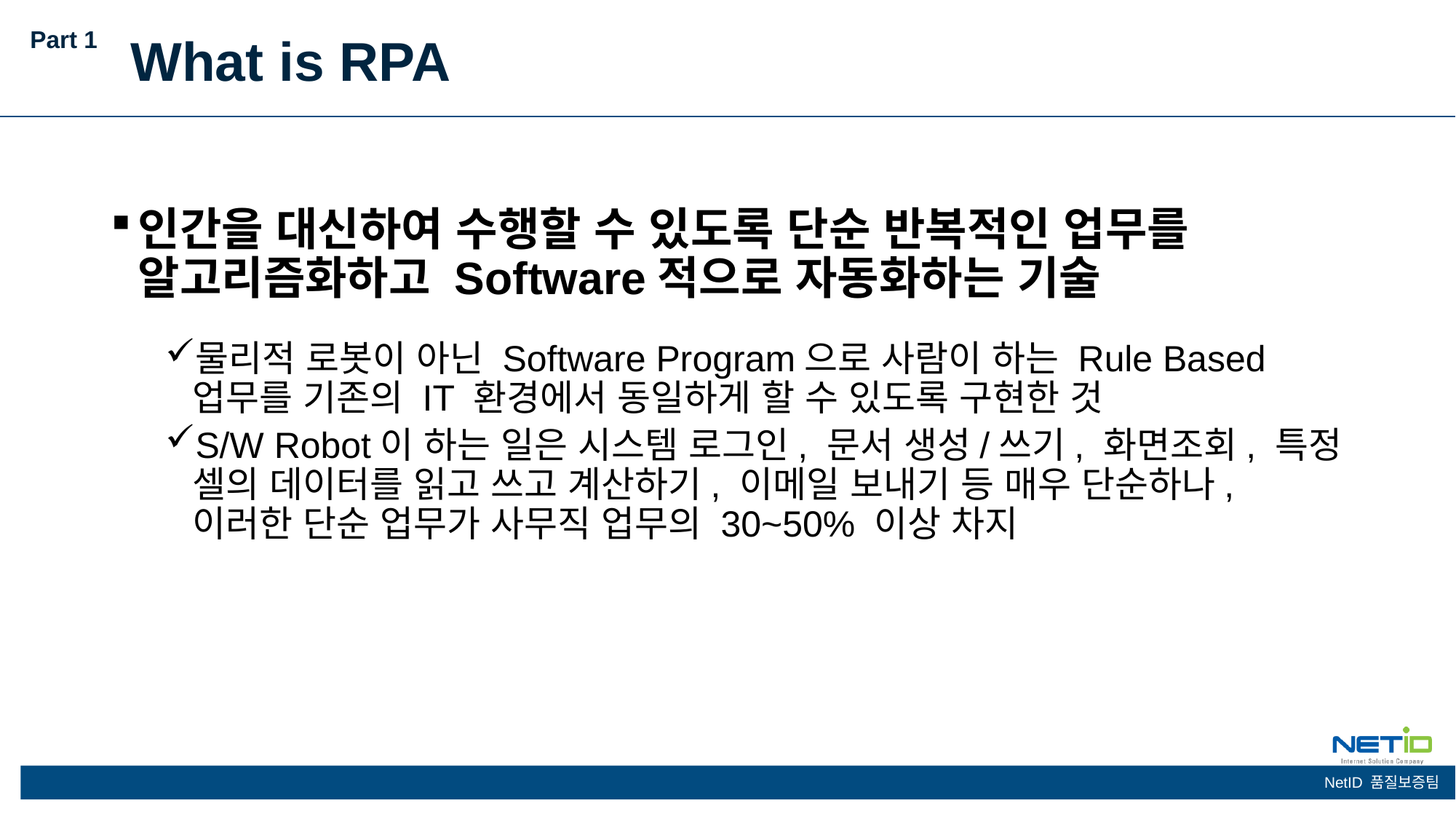

Part 1
What is RPA

인간을 대신하여 수행할 수 있도록 단순 반복적인 업무를 알고리즘화하고 Software적으로 자동화하는 기술

물리적 로봇이 아닌 Software Program으로 사람이 하는 Rule Based 업무를 기존의 IT 환경에서 동일하게 할 수 있도록 구현한 것
S/W Robot이 하는 일은 시스템 로그인, 문서 생성/쓰기, 화면조회, 특정 셀의 데이터를 읽고 쓰고 계산하기, 이메일 보내기 등 매우 단순하나, 이러한 단순 업무가 사무직 업무의 30~50% 이상 차지